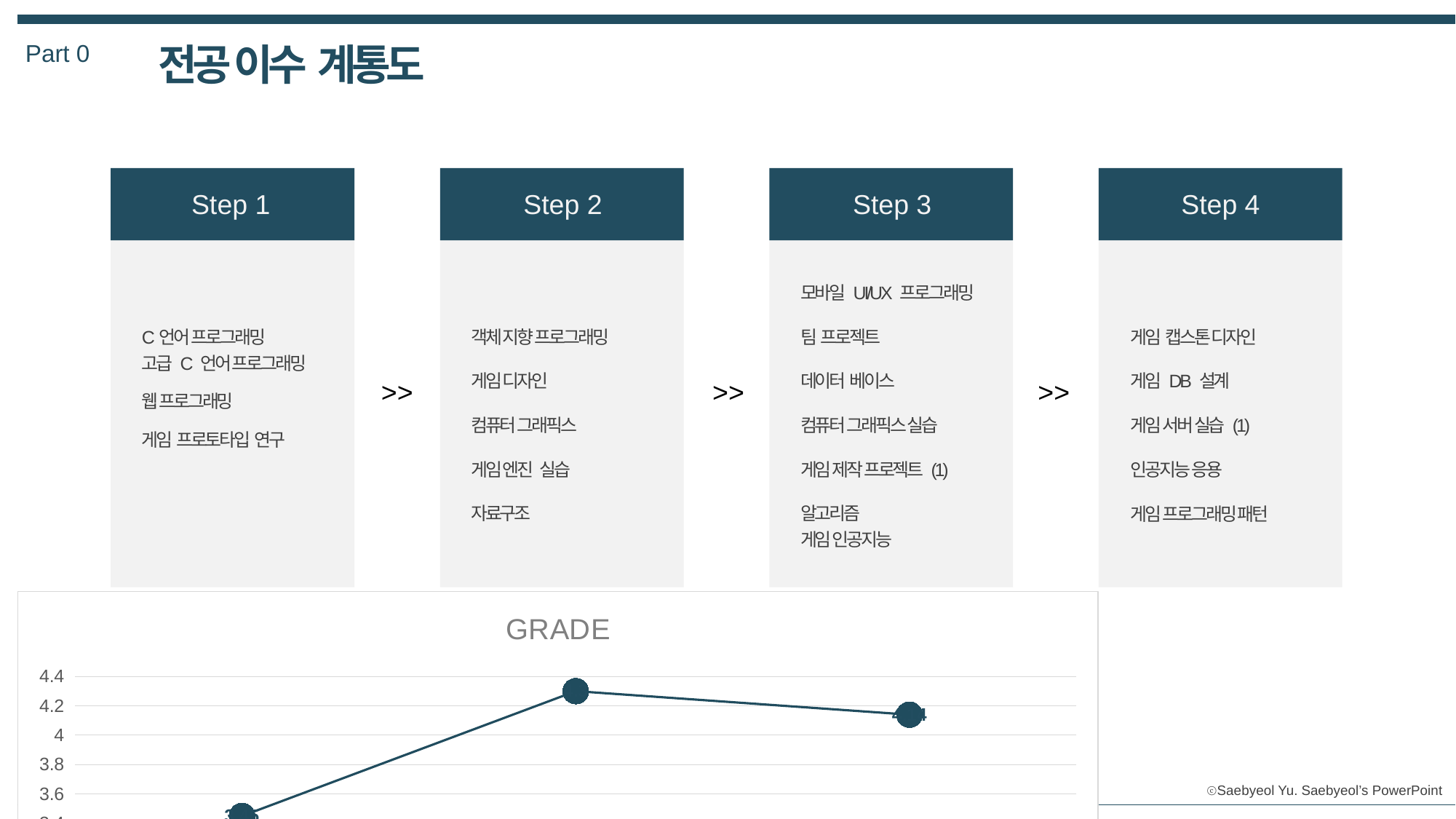

Part 0
전공 이수  계통도

Step 1
Step 2
Step 3
Step 4
모바일 UI/UX 프로그래밍
C언어 프로그래밍
고급 C 언어 프로그래밍
객체 지향 프로그래밍
팀  프로젝트
게임  캡스톤 디자인
데이터  베이스
게임 DB 설계
게임 디자인
>>
>>
>>
웹 프로그래밍
컴퓨터 그래픽스 실습
게임 서버 실습 (1)
컴퓨터 그래픽스
게임  프로토타입  연구
인공지능 응용
게임 엔진  실습
게임 제작 프로젝트 (1)
알고리즘
게임 인공지능
자료구조
게임 프로그래밍 패턴

### Chart: GRADE

| Category | 계열 1 |
|---|---|
| 항목 1 | 3.45 |
| 항목 2 | 4.3 |
| 항목 3 | 4.14 |